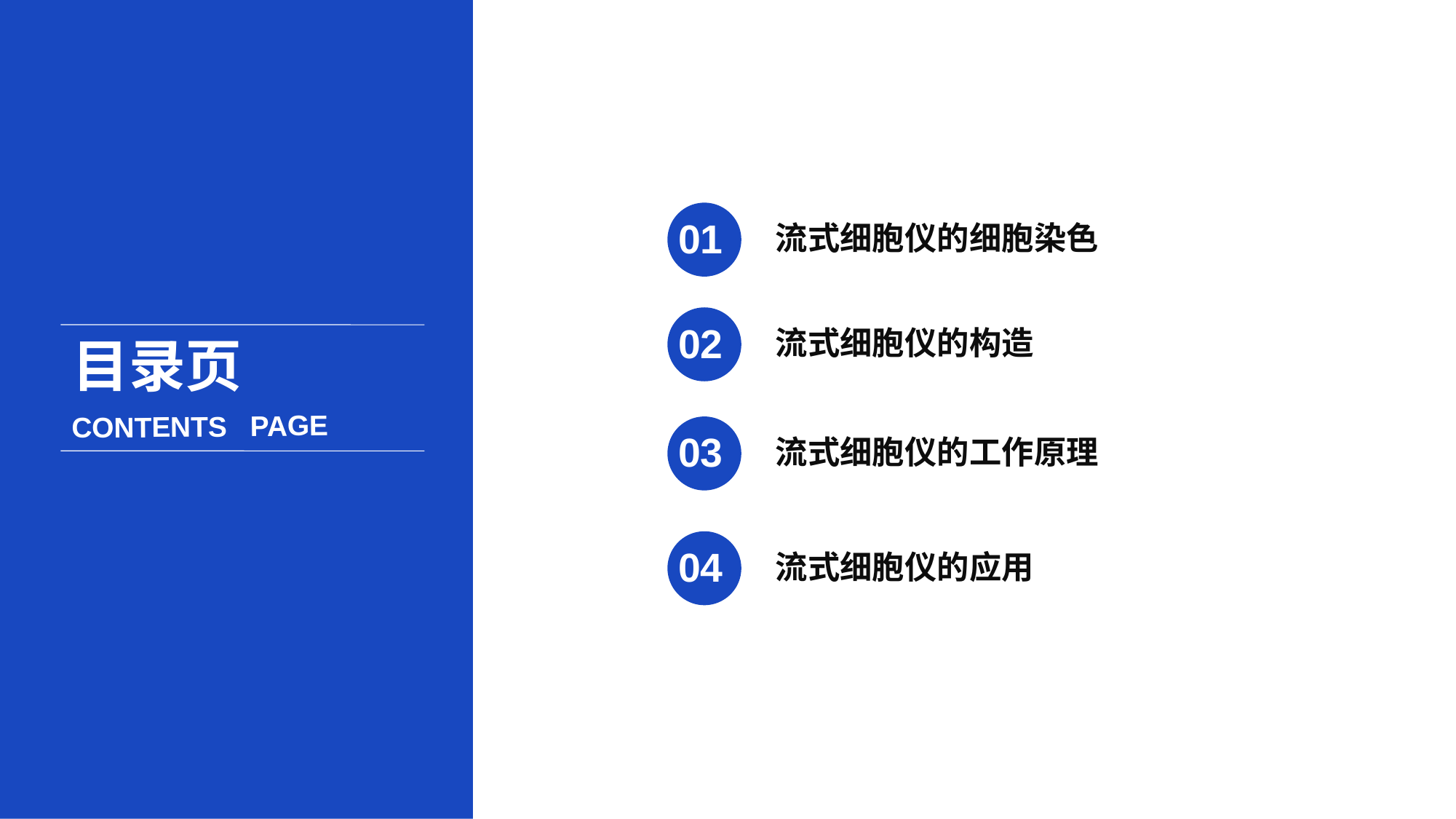

01
流式细胞仪的细胞染色

02
流式细胞仪的构造
目录页

CONTENTS   PAGE

03
流式细胞仪的工作原理

04
流式细胞仪的应用